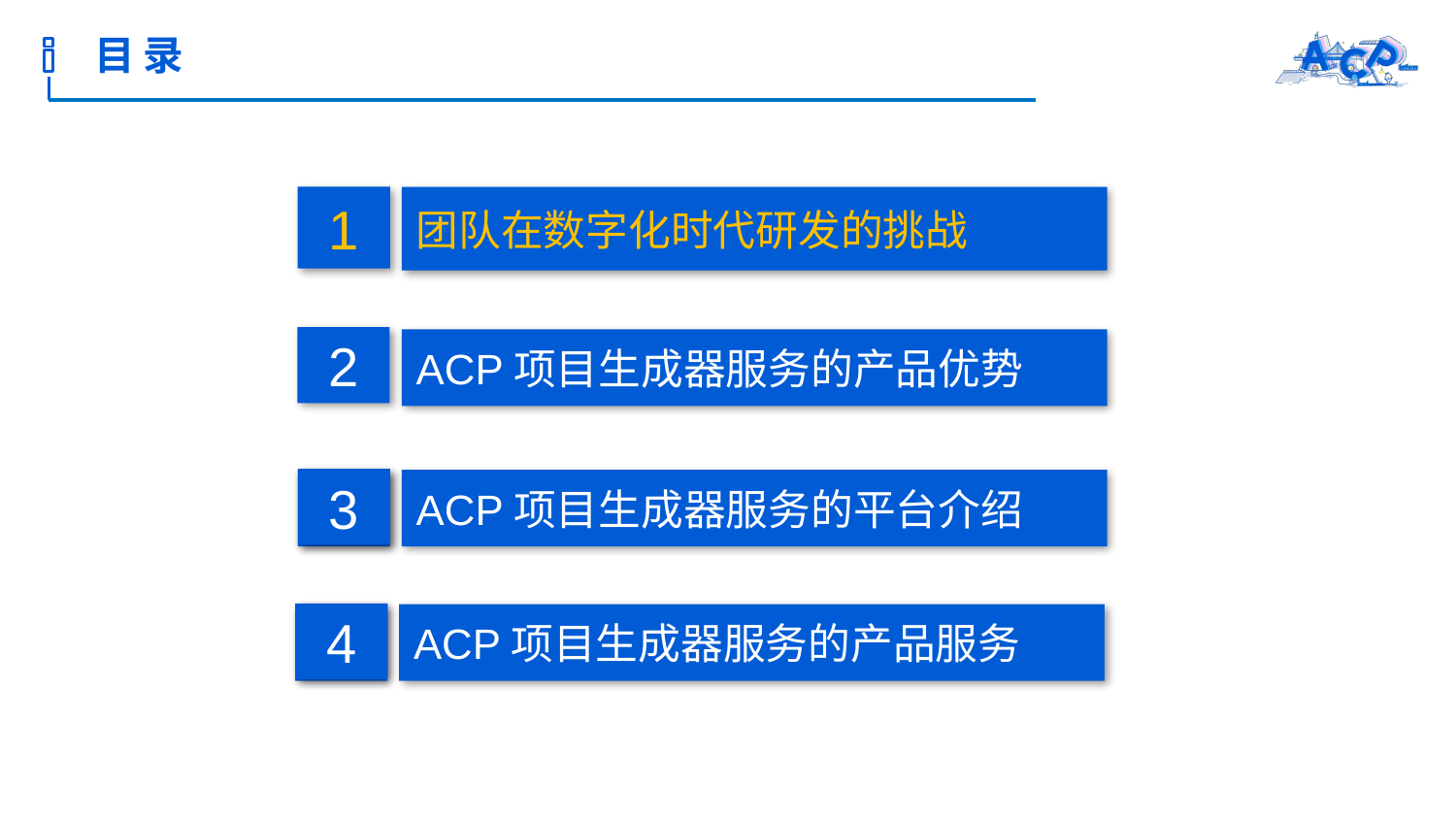

目录
1
团队在数字化时代研发的挑战
2
ACP项目生成器服务的产品优势
3
ACP项目生成器服务的平台介绍
3
4
ACP项目生成器服务的产品服务
3